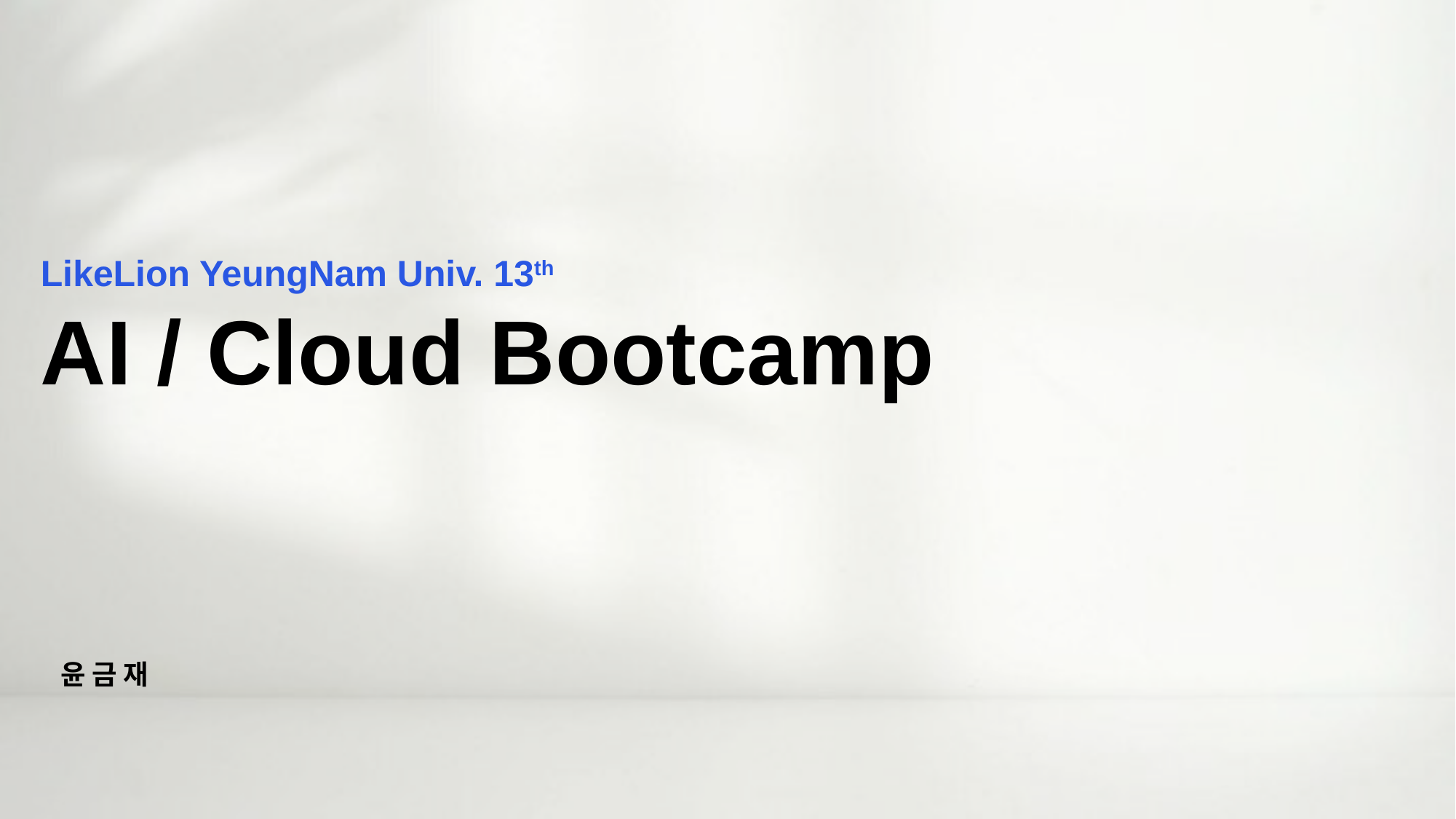

LikeLion YeungNam Univ. 13th
AI / Cloud Bootcamp
윤 금 재